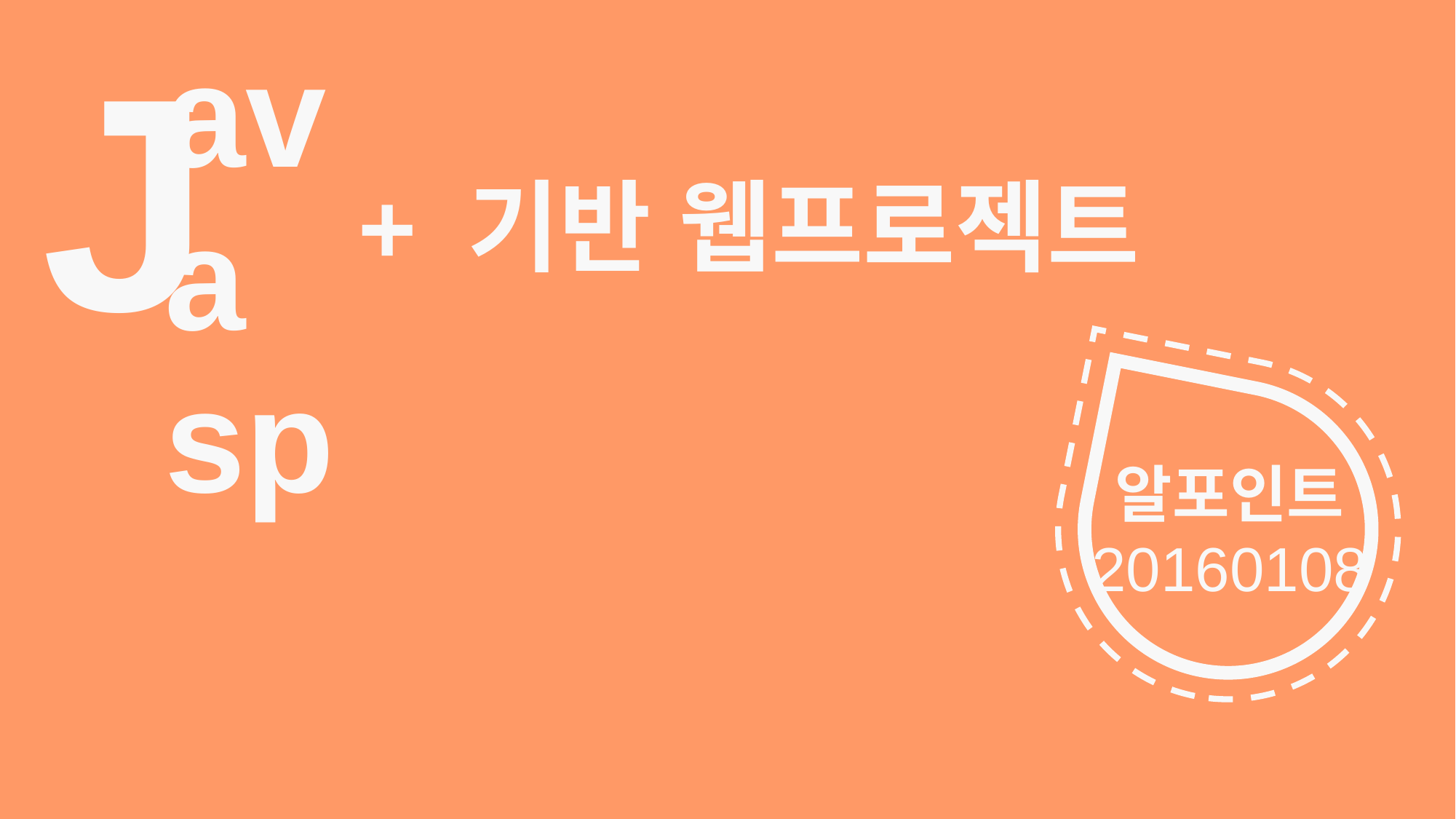

| J | ava sp | + 기반 웹프로젝트 |
| --- | --- | --- |
|  |  |  |

알포인트
20160108